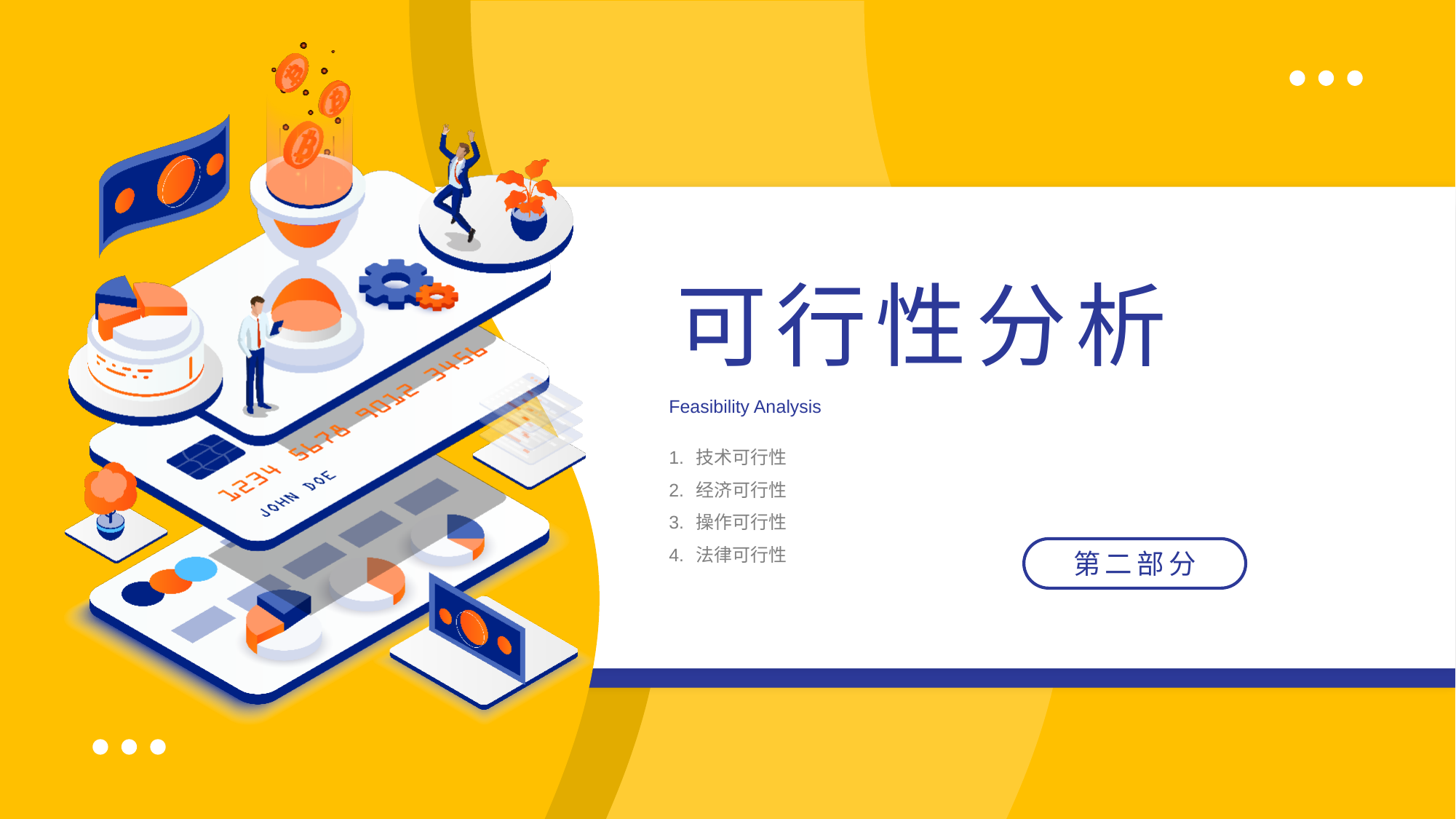

可行性分析
Feasibility Analysis
技术可行性
经济可行性
操作可行性
法律可行性

第二部分